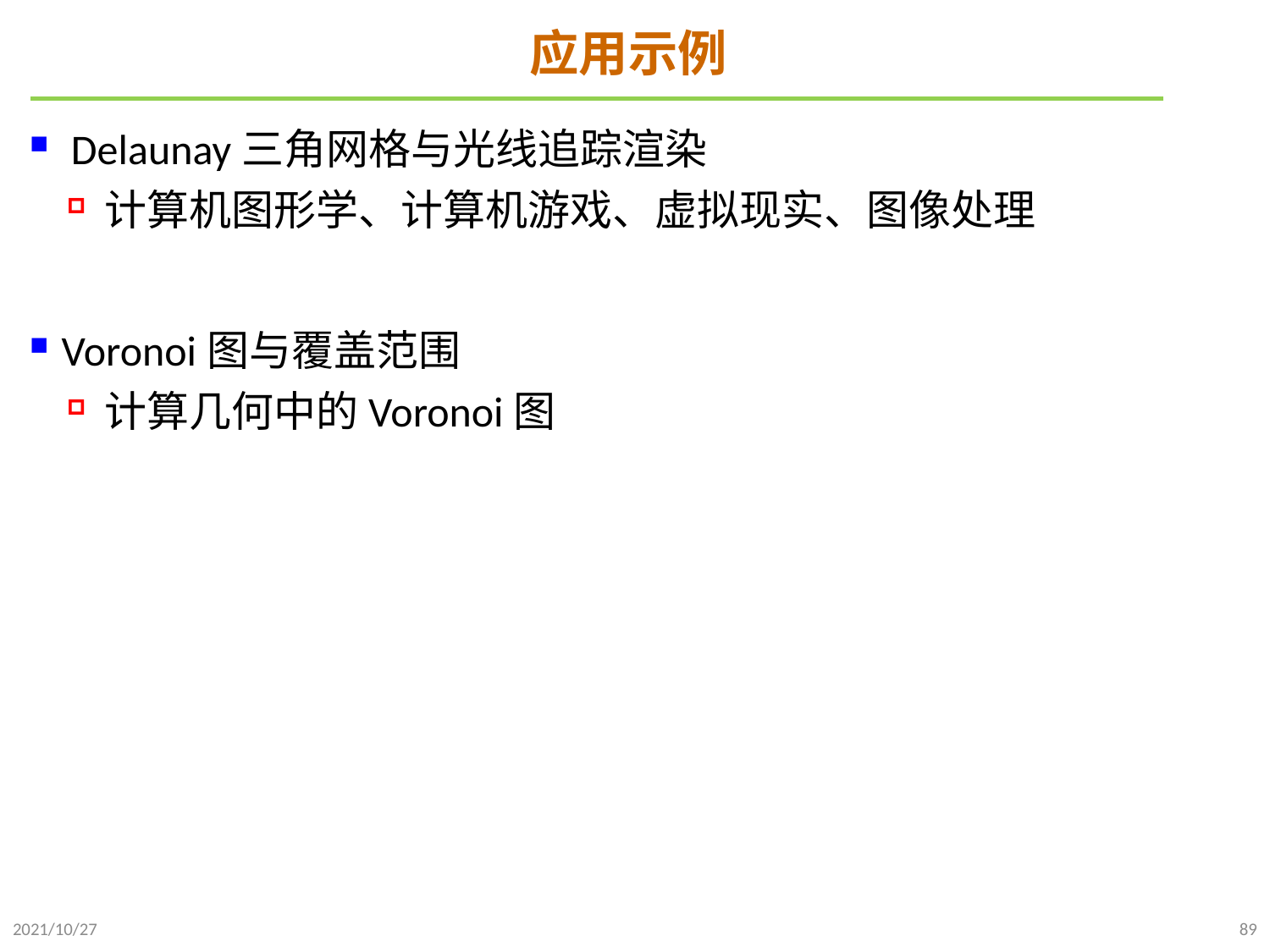

# 应用示例
 Delaunay三角网格与光线追踪渲染
计算机图形学、计算机游戏、虚拟现实、图像处理

Voronoi图与覆盖范围
计算几何中的Voronoi图

2021/10/27
89